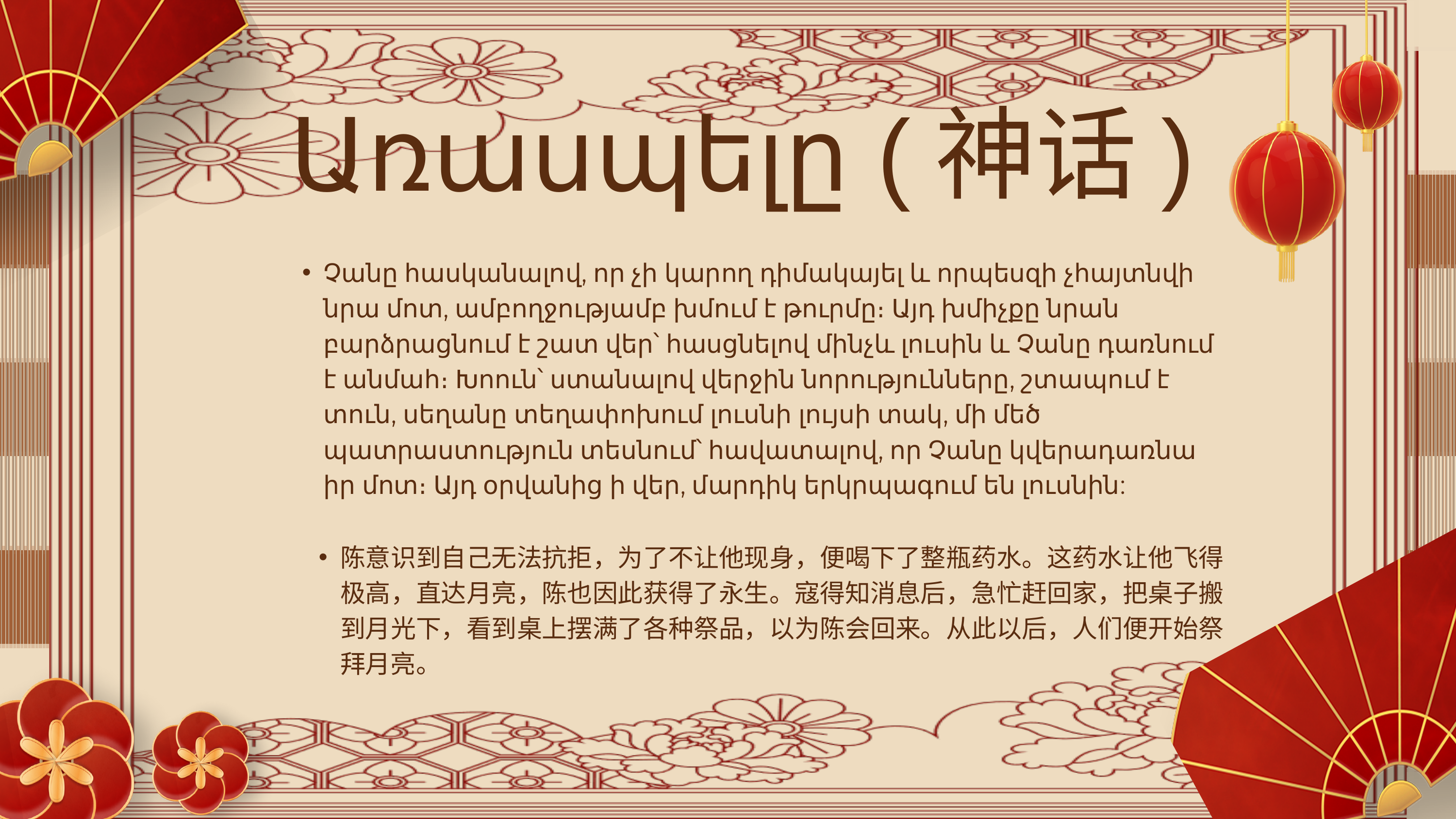

Առասպելը (神话)

Չանը հասկանալով, որ չի կարող դիմակայել և որպեսզի չհայտնվի նրա մոտ, ամբողջությամբ խմում է թուրմը։ Այդ խմիչքը նրան բարձրացնում է շատ վեր՝ հասցնելով մինչև լուսին և Չանը դառնում է անմահ։ Խոուն՝ ստանալով վերջին նորությունները, շտապում է տուն, սեղանը տեղափոխում լուսնի լույսի տակ, մի մեծ պատրաստություն տեսնում՝ հավատալով, որ Չանը կվերադառնա իր մոտ։ Այդ օրվանից ի վեր, մարդիկ երկրպագում են լուսնին:

陈意识到自己无法抗拒，为了不让他现身，便喝下了整瓶药水。这药水让他飞得极高，直达月亮，陈也因此获得了永生。寇得知消息后，急忙赶回家，把桌子搬到月光下，看到桌上摆满了各种祭品，以为陈会回来。从此以后，人们便开始祭拜月亮。